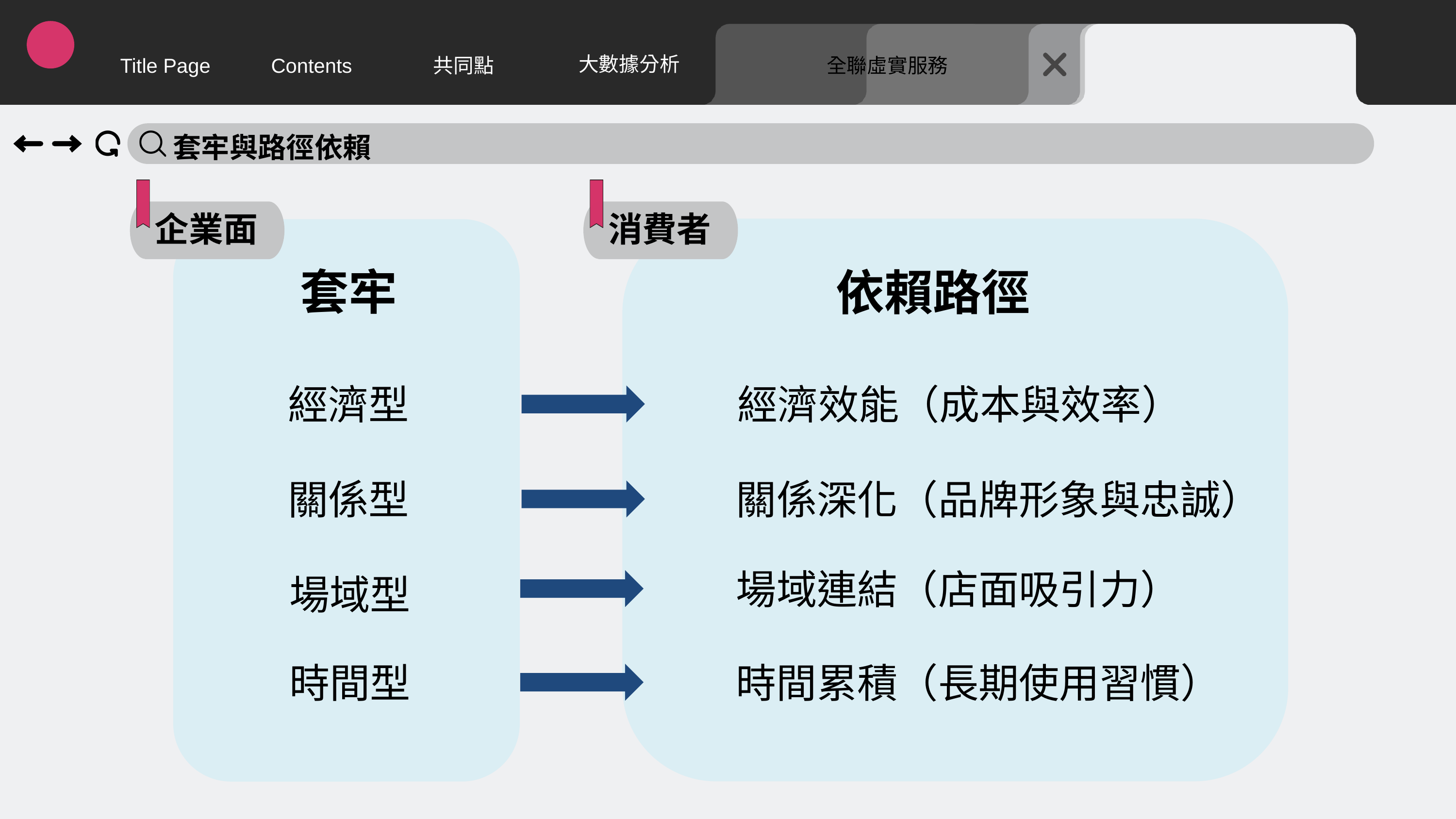

大數據分析
Title Page
Contents
共同點
全聯虛實服務

套牢與路徑依賴

企業面

消費者

套牢​
依賴路徑​
經濟型
經濟效能（成本與效率）

關係型
關係深化（品牌形象與忠誠）

場域連結（店面吸引力）
場域型

時間型
時間累積（長期使用習慣）

69